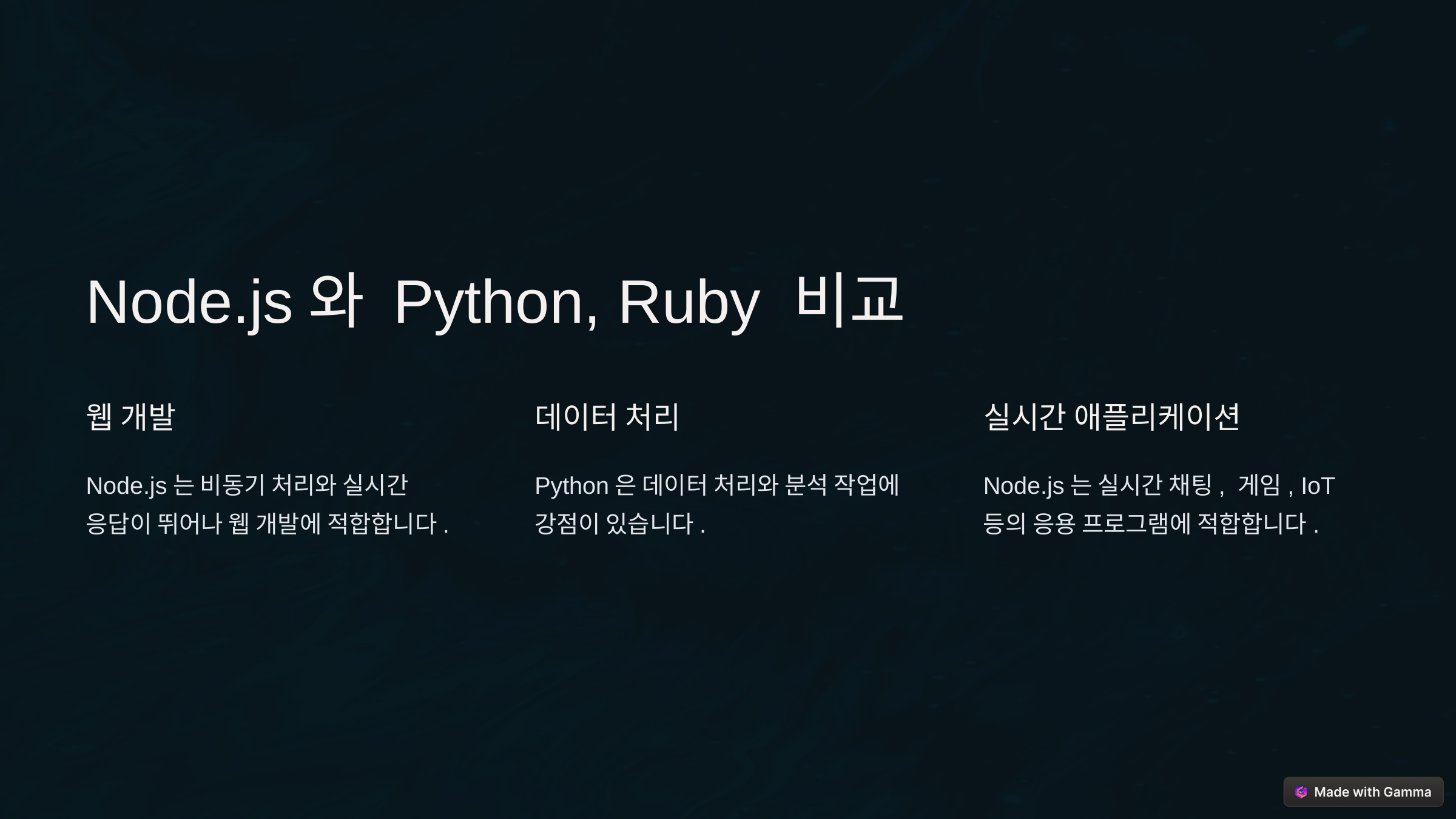

Node.js와 Python, Ruby 비교
웹 개발
데이터 처리
실시간 애플리케이션
Node.js는 비동기 처리와 실시간 응답이 뛰어나 웹 개발에 적합합니다.
Python은 데이터 처리와 분석 작업에 강점이 있습니다.
Node.js는 실시간 채팅, 게임, IoT 등의 응용 프로그램에 적합합니다.